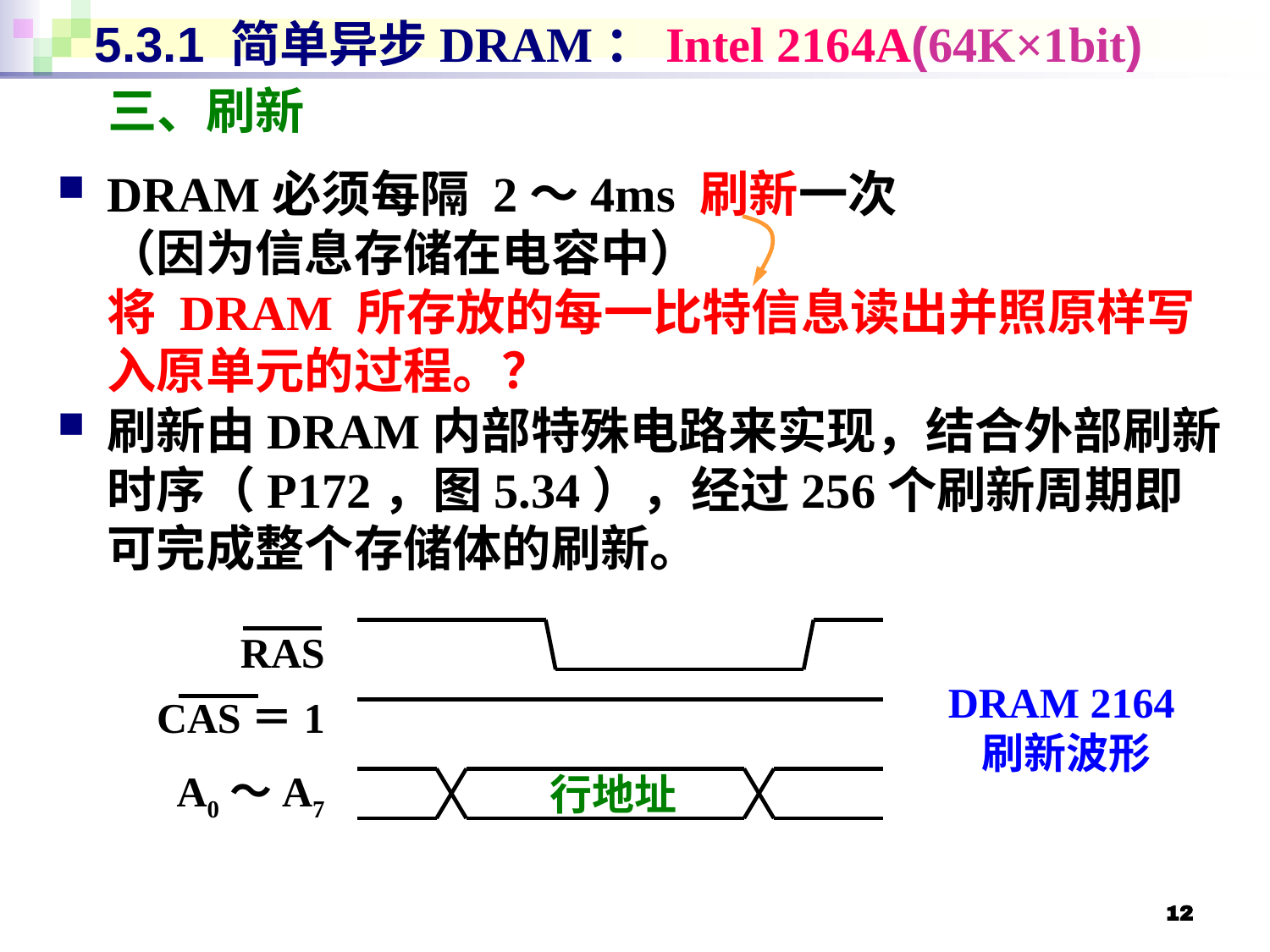

# 5.3.1 简单异步DRAM：Intel 2164A(64K×1bit)
三、刷新
DRAM必须每隔 2～4ms 刷新一次
（因为信息存储在电容中）
将 DRAM 所存放的每一比特信息读出并照原样写入原单元的过程。？
刷新由DRAM内部特殊电路来实现，结合外部刷新时序（P172，图5.34），经过256个刷新周期即可完成整个存储体的刷新。

RAS
CAS＝1
A0～A7
行地址
DRAM 2164刷新波形
12